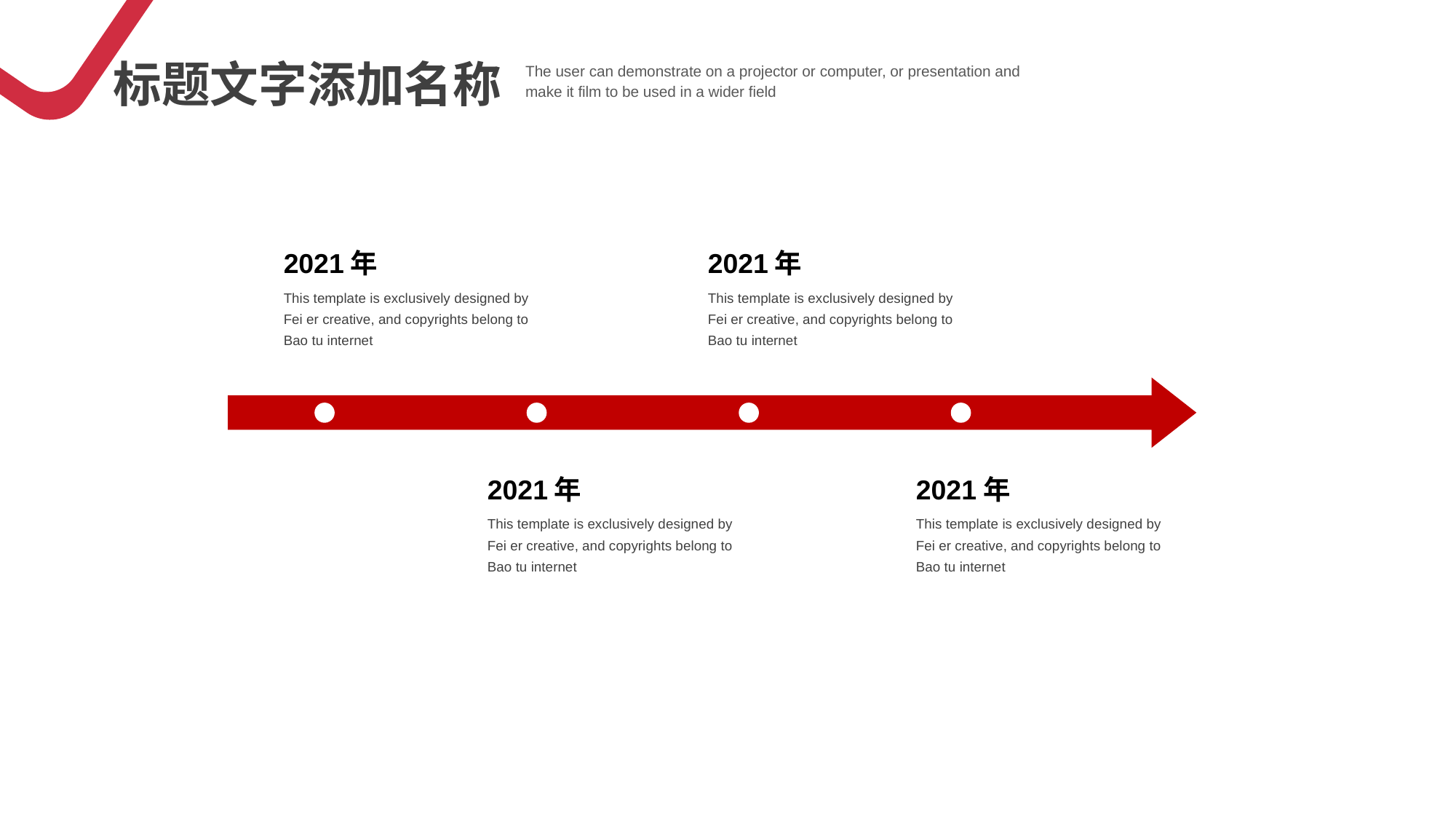

标题文字添加名称
The user can demonstrate on a projector or computer, or presentation and make it film to be used in a wider field
2021年
This template is exclusively designed by Fei er creative, and copyrights belong to Bao tu internet
2021年
This template is exclusively designed by Fei er creative, and copyrights belong to Bao tu internet

2021年
This template is exclusively designed by Fei er creative, and copyrights belong to Bao tu internet
2021年
This template is exclusively designed by Fei er creative, and copyrights belong to Bao tu internet